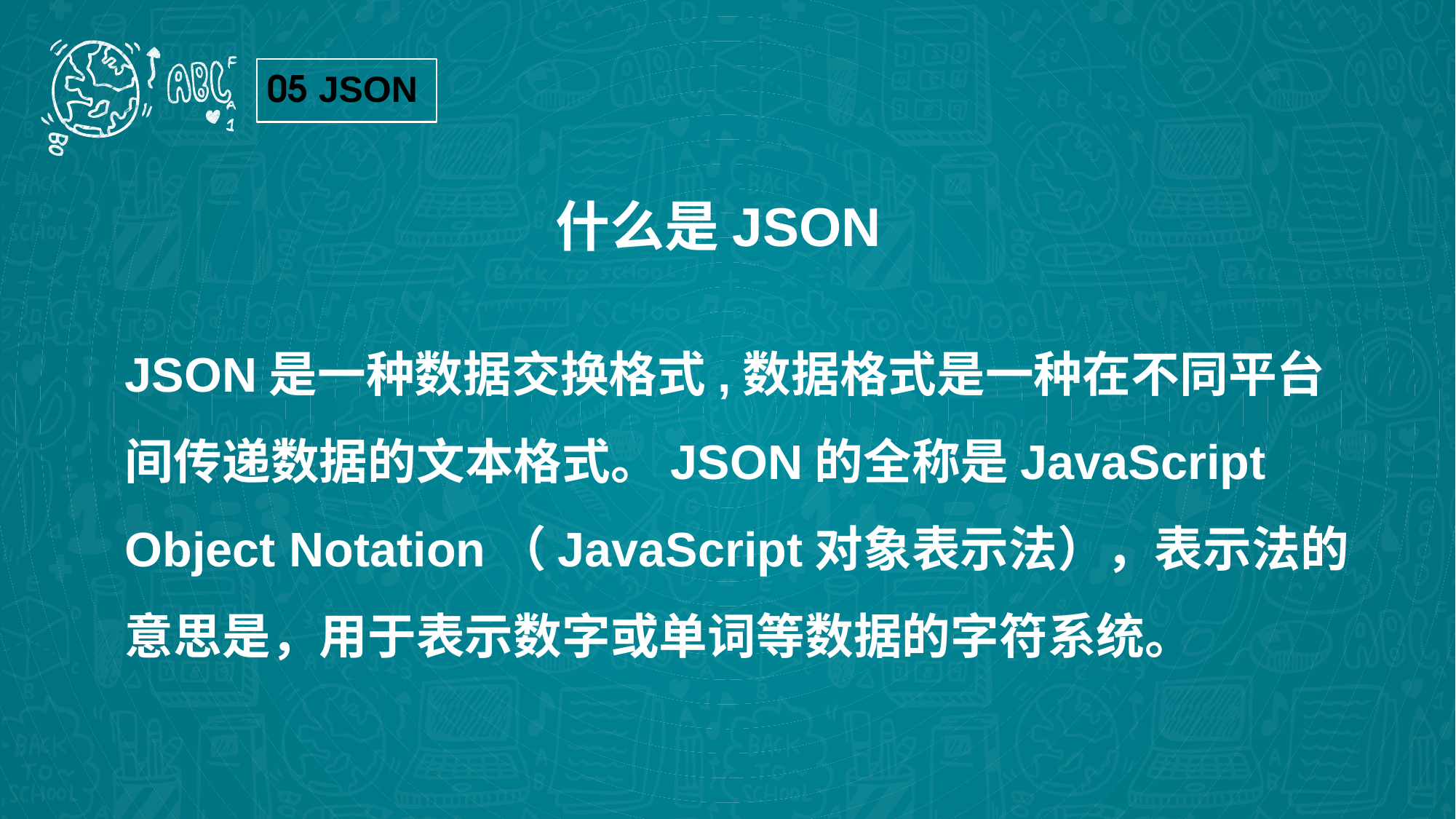

05 JSON
什么是JSON
JSON是一种数据交换格式,数据格式是一种在不同平台间传递数据的文本格式。JSON的全称是JavaScript Object Notation（JavaScript对象表示法），表示法的意思是，用于表示数字或单词等数据的字符系统。